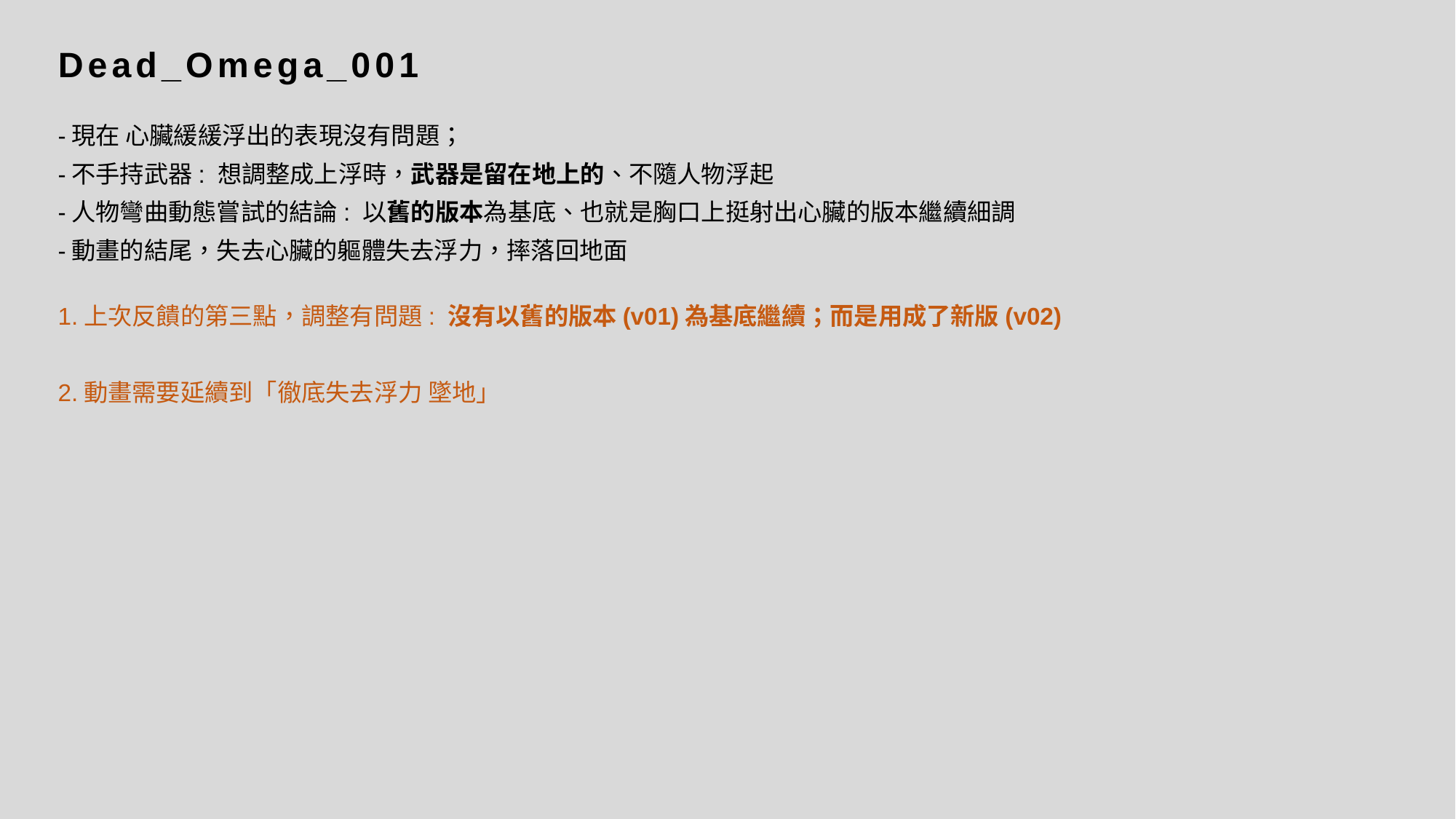

# Dead_Omega_001
-現在 心臟緩緩浮出的表現沒有問題；
-不手持武器: 想調整成上浮時，武器是留在地上的、不隨人物浮起
-人物彎曲動態嘗試的結論: 以舊的版本為基底、也就是胸口上挺射出心臟的版本繼續細調
-動畫的結尾，失去心臟的軀體失去浮力，摔落回地面
1.上次反饋的第三點，調整有問題: 沒有以舊的版本(v01)為基底繼續；而是用成了新版(v02)

2.動畫需要延續到「徹底失去浮力 墜地」